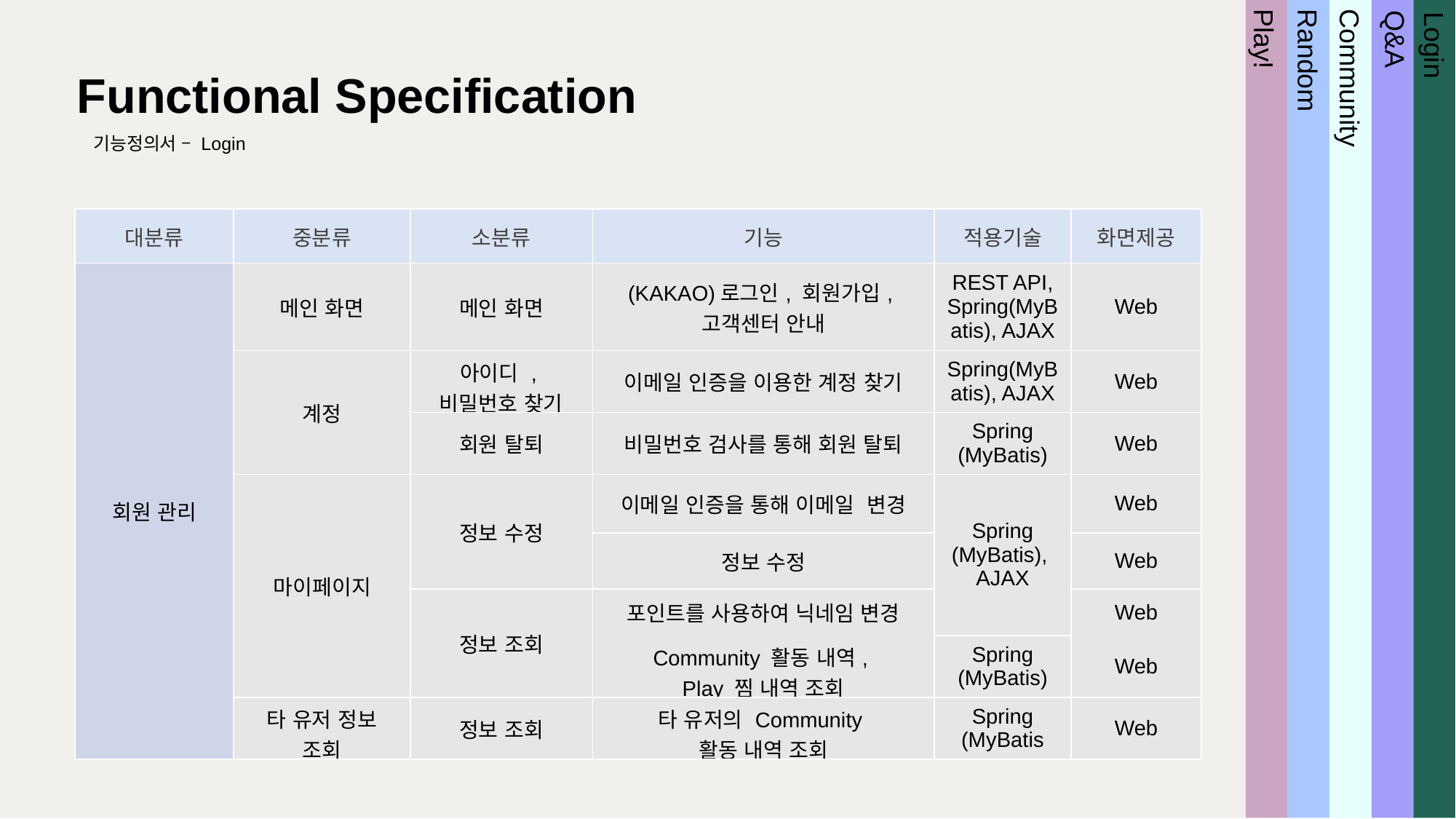

Functional Specification
기능정의서 – Login
Community
Random
Play!
Login
Q&A
| 대분류 | 중분류 | 소분류 | 기능 | 적용기술 | 화면제공 |
| --- | --- | --- | --- | --- | --- |
| 회원 관리 | 메인 화면 | 메인 화면 | (KAKAO)로그인, 회원가입, 고객센터 안내 | REST API, Spring(MyBatis), AJAX | Web |
|  | 계정 | 아이디 , 비밀번호 찾기 | 이메일 인증을 이용한 계정 찾기 | Spring(MyBatis), AJAX | Web |
|  |  | 회원 탈퇴 | 비밀번호 검사를 통해 회원 탈퇴 | Spring (MyBatis) | Web |
|  | 마이페이지 | 정보 수정 | 이메일 인증을 통해 이메일 변경 | Spring (MyBatis), AJAX | Web |
|  |  |  | 정보 수정 |  | Web |
|  |  | 정보 조회 | 포인트를 사용하여 닉네임 변경 |  | Web |
|  |  |  | Community 활동 내역, Play 찜 내역 조회 |  | Web |
|  |  |  |  | Spring (MyBatis) |  |
|  | 타 유저 정보 조회 | 정보 조회 | 타 유저의 Community 활동 내역 조회 | Spring (MyBatis | Web |